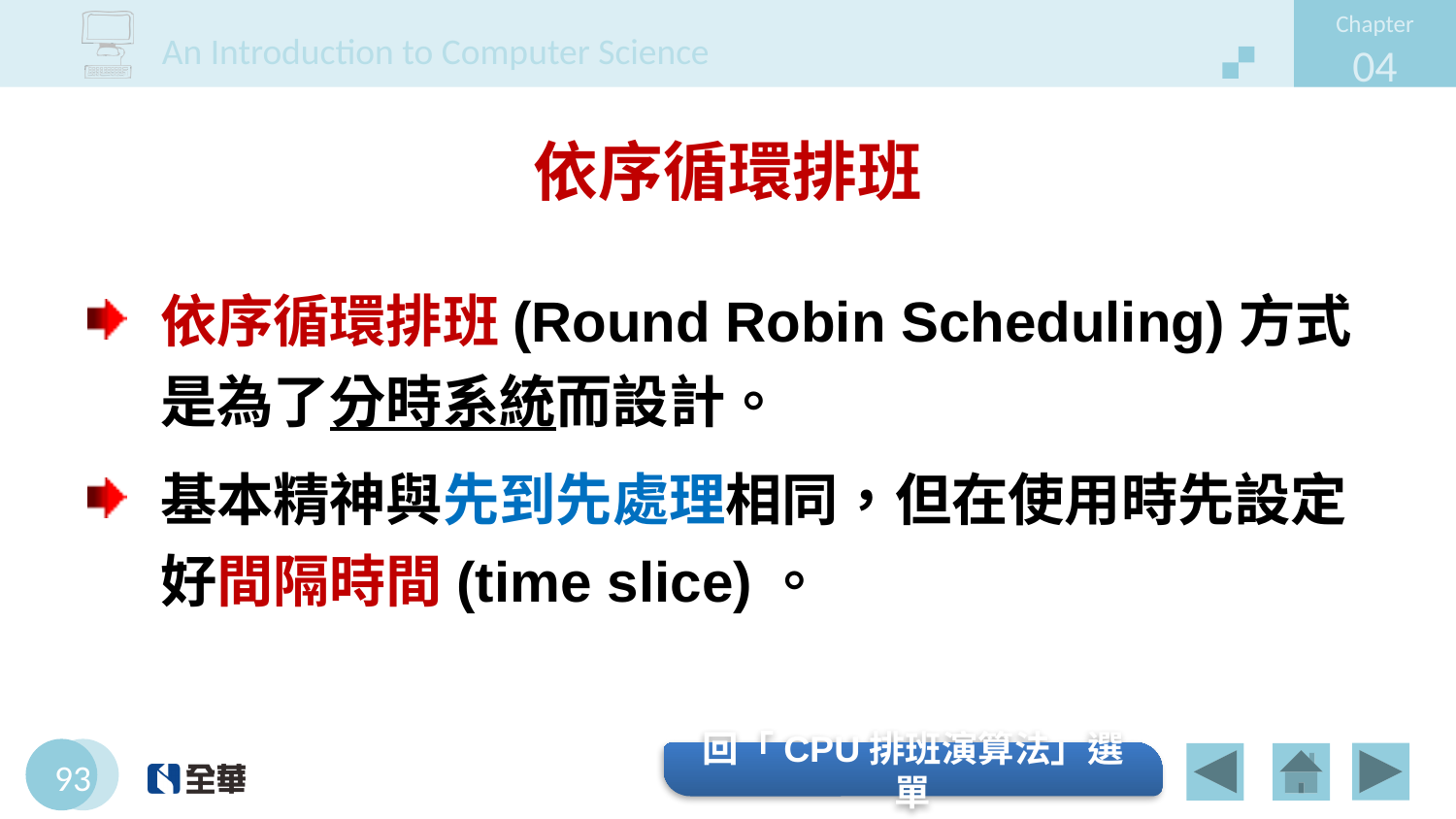

# 依序循環排班
依序循環排班(Round Robin Scheduling)方式是為了分時系統而設計。
基本精神與先到先處理相同，但在使用時先設定好間隔時間(time slice)。

回「CPU排班演算法」選單